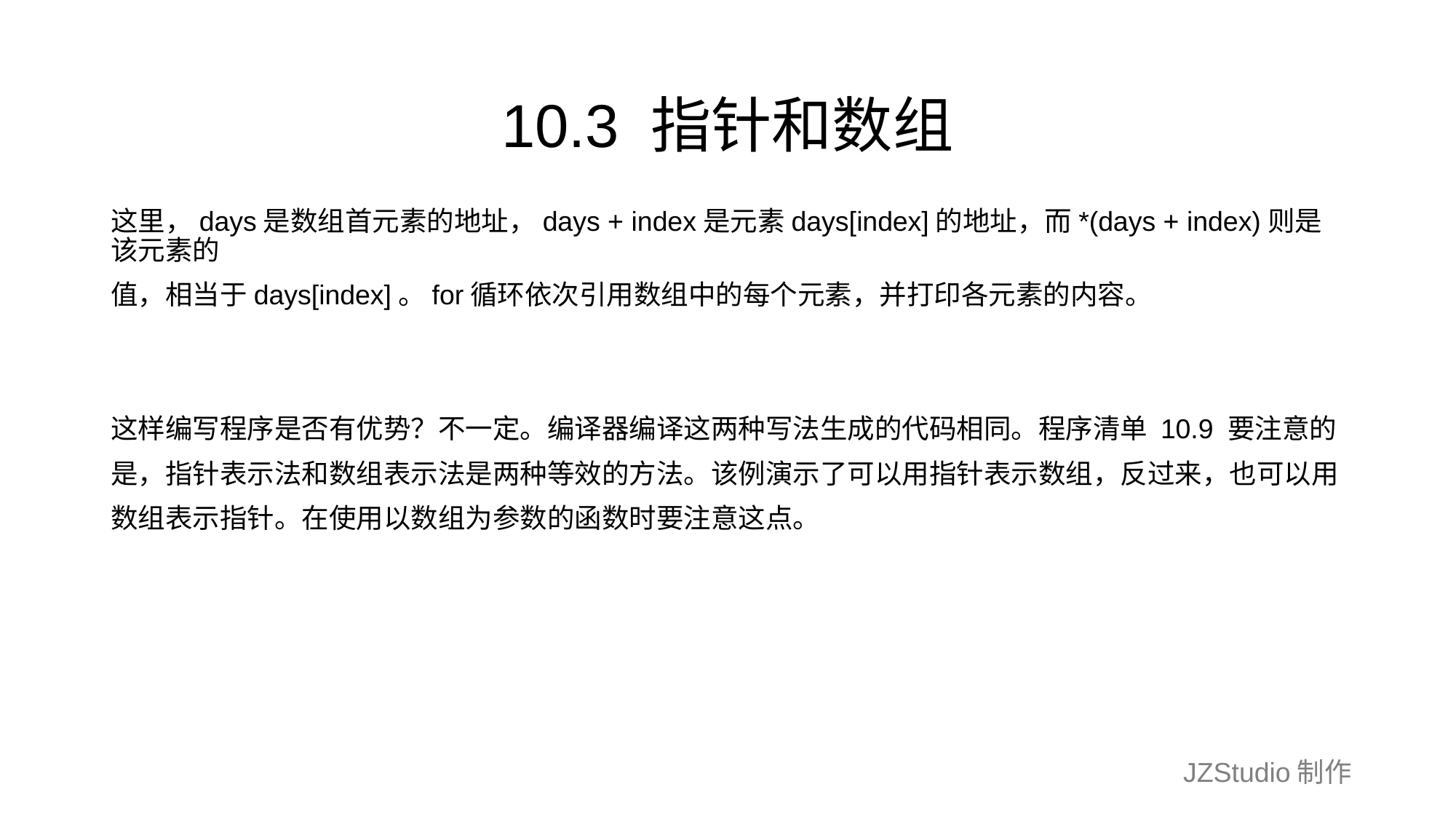

# 10.3 指针和数组
这里，days是数组首元素的地址，days + index是元素days[index]的地址，而*(days + index)则是该元素的
值，相当于days[index]。for循环依次引用数组中的每个元素，并打印各元素的内容。

这样编写程序是否有优势？不一定。编译器编译这两种写法生成的代码相同。程序清单 10.9 要注意的
是，指针表示法和数组表示法是两种等效的方法。该例演示了可以用指针表示数组，反过来，也可以用
数组表示指针。在使用以数组为参数的函数时要注意这点。